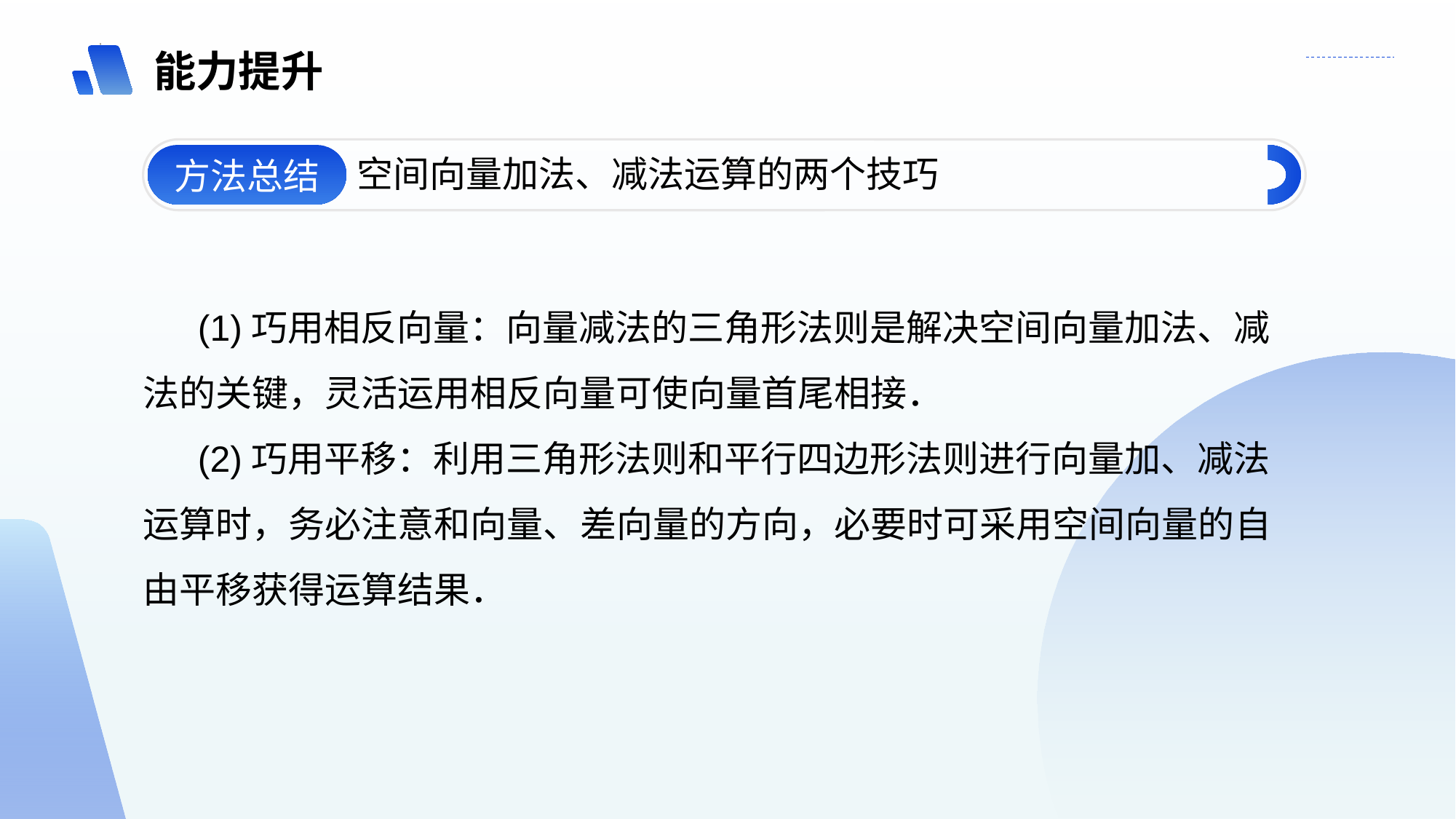

能力提升

方法总结

空间向量加法、减法运算的两个技巧
(1)巧用相反向量：向量减法的三角形法则是解决空间向量加法、减法的关键，灵活运用相反向量可使向量首尾相接．
(2)巧用平移：利用三角形法则和平行四边形法则进行向量加、减法运算时，务必注意和向量、差向量的方向，必要时可采用空间向量的自由平移获得运算结果．